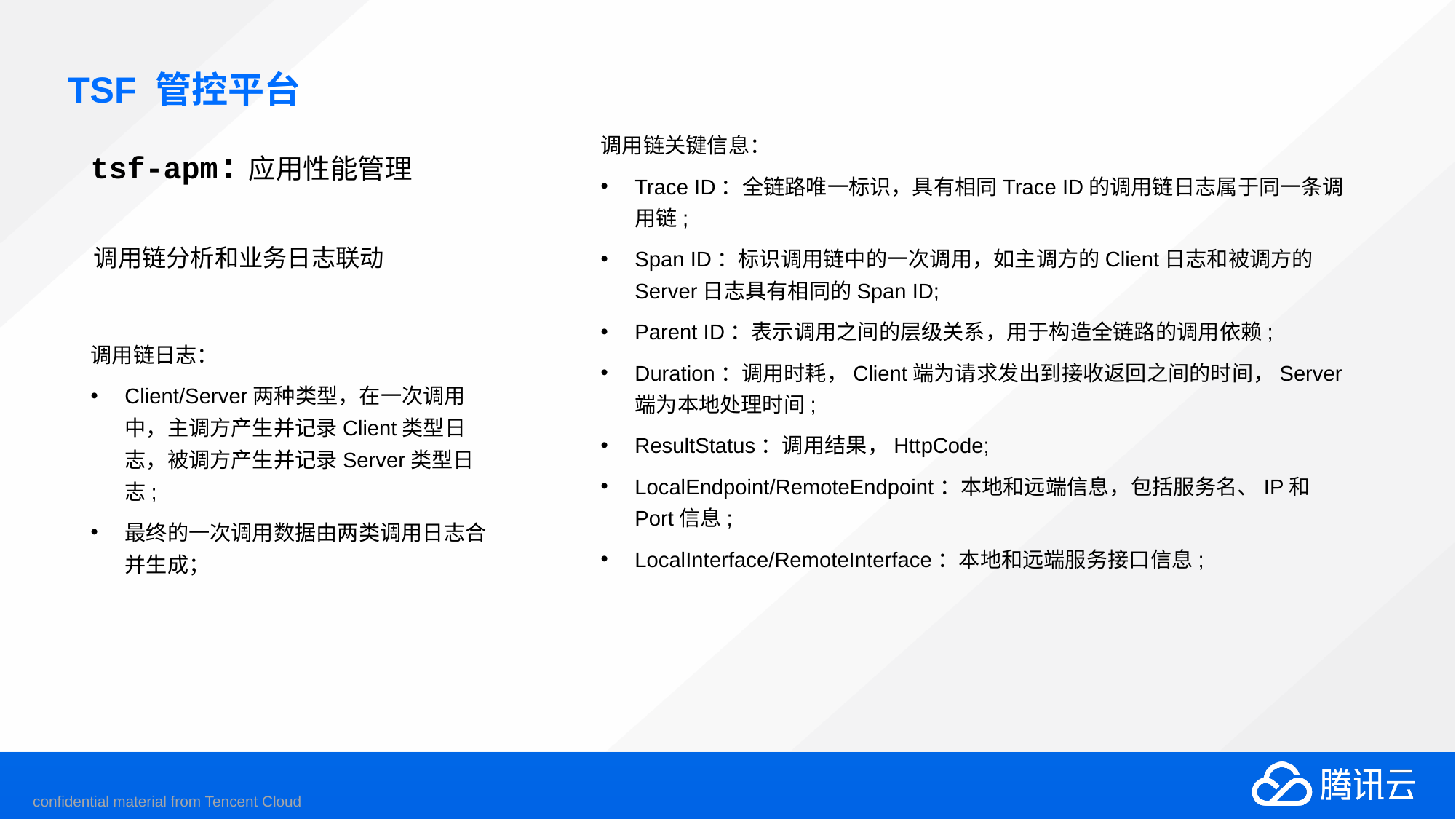

# TSF 管控平台
调用链关键信息：
Trace ID：全链路唯一标识，具有相同Trace ID的调用链日志属于同一条调用链;
Span ID：标识调用链中的一次调用，如主调方的Client日志和被调方的Server日志具有相同的Span ID;
Parent ID：表示调用之间的层级关系，用于构造全链路的调用依赖;
Duration：调用时耗，Client端为请求发出到接收返回之间的时间，Server端为本地处理时间;
ResultStatus：调用结果，HttpCode;
LocalEndpoint/RemoteEndpoint：本地和远端信息，包括服务名、IP和Port信息;
LocalInterface/RemoteInterface：本地和远端服务接口信息;
tsf-apm:应用性能管理

调用链分析和业务日志联动
调用链日志：
Client/Server两种类型，在一次调用中，主调方产生并记录Client类型日志，被调方产生并记录Server类型日志;
最终的一次调用数据由两类调用日志合并生成；